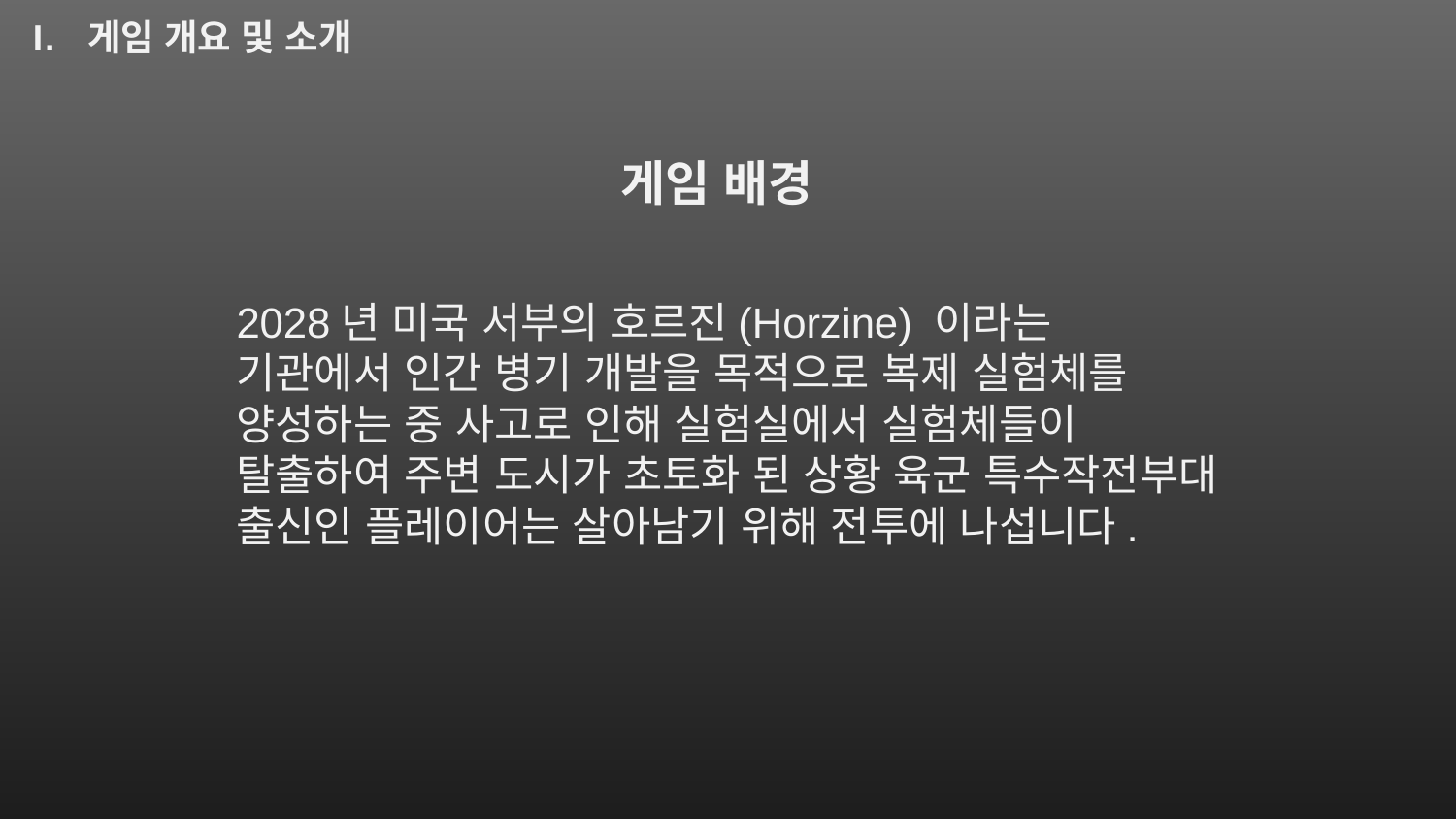

게임 개요 및 소개
게임 배경
2028년 미국 서부의 호르진(Horzine) 이라는 기관에서 인간 병기 개발을 목적으로 복제 실험체를 양성하는 중 사고로 인해 실험실에서 실험체들이 탈출하여 주변 도시가 초토화 된 상황 육군 특수작전부대 출신인 플레이어는 살아남기 위해 전투에 나섭니다.